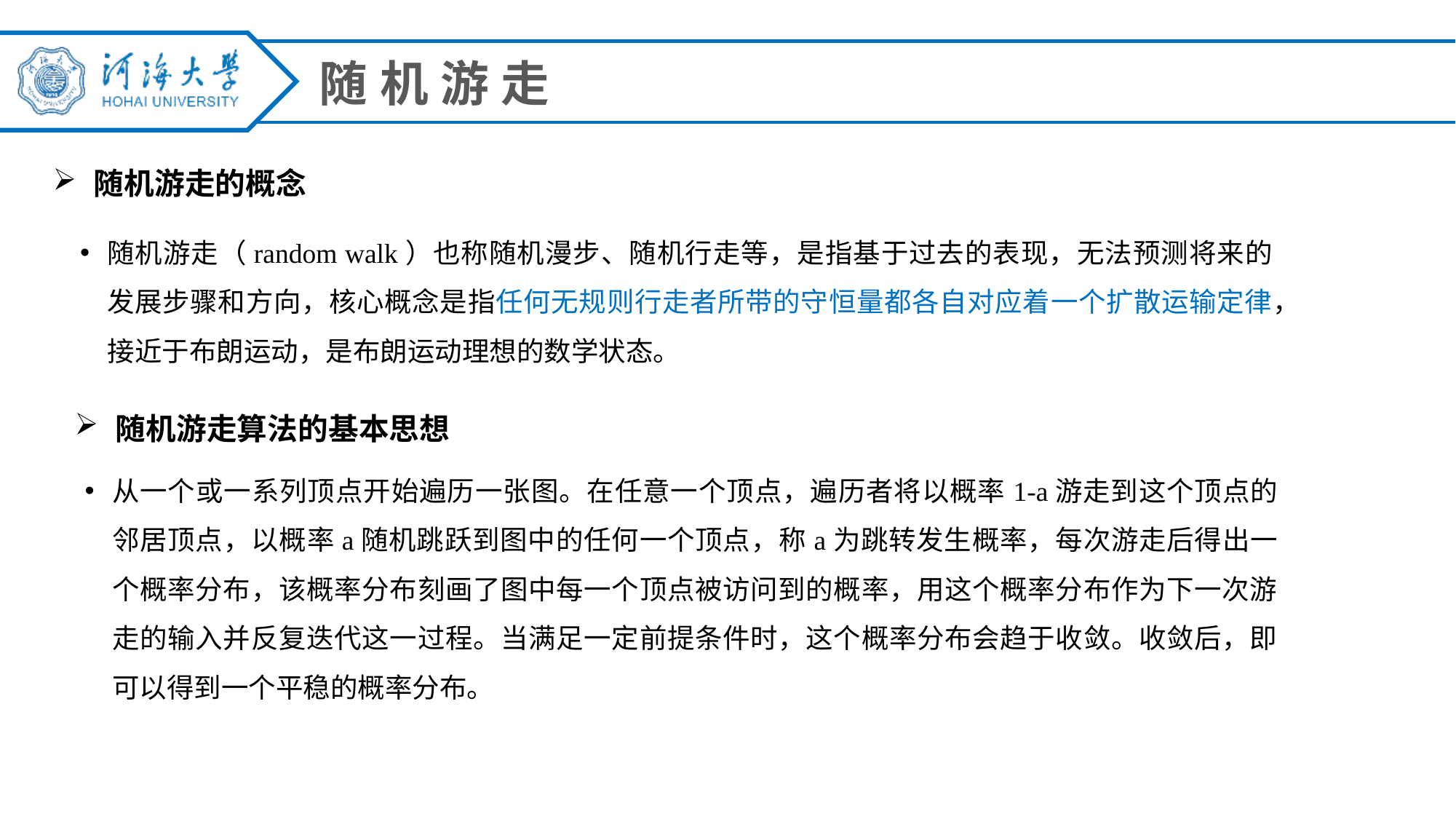

# 随机游走
随机游走的概念
随机游走（random walk）也称随机漫步、随机行走等，是指基于过去的表现，无法预测将来的发展步骤和方向，核心概念是指任何无规则行走者所带的守恒量都各自对应着一个扩散运输定律，接近于布朗运动，是布朗运动理想的数学状态。
随机游走算法的基本思想
从一个或一系列顶点开始遍历一张图。在任意一个顶点，遍历者将以概率1-a游走到这个顶点的邻居顶点，以概率a随机跳跃到图中的任何一个顶点，称a为跳转发生概率，每次游走后得出一个概率分布，该概率分布刻画了图中每一个顶点被访问到的概率，用这个概率分布作为下一次游走的输入并反复迭代这一过程。当满足一定前提条件时，这个概率分布会趋于收敛。收敛后，即可以得到一个平稳的概率分布。